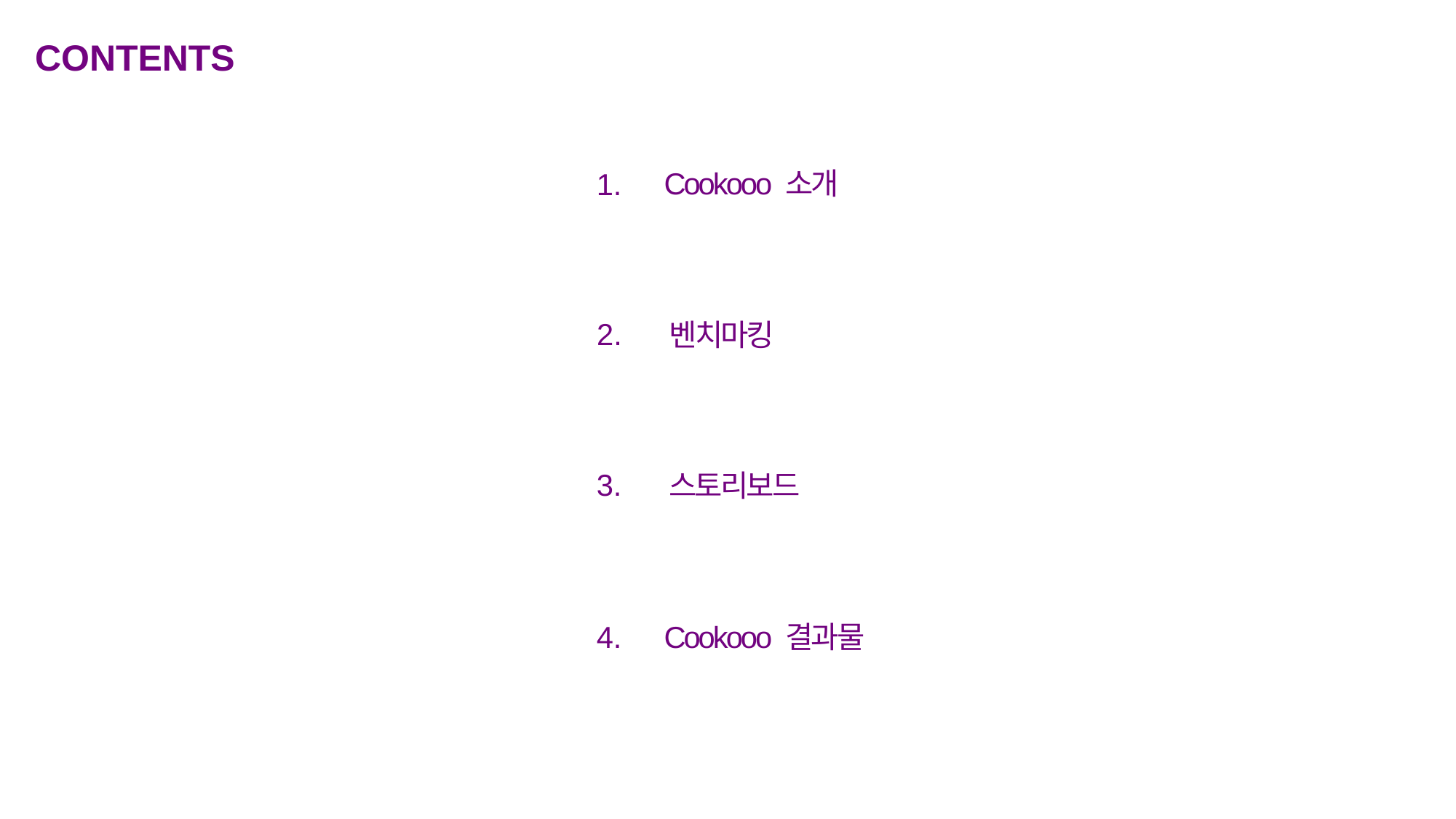

CONTENTS
Cookooo 소개
벤치마킹
스토리보드
Cookooo 결과물
1.
2.
3.
4.